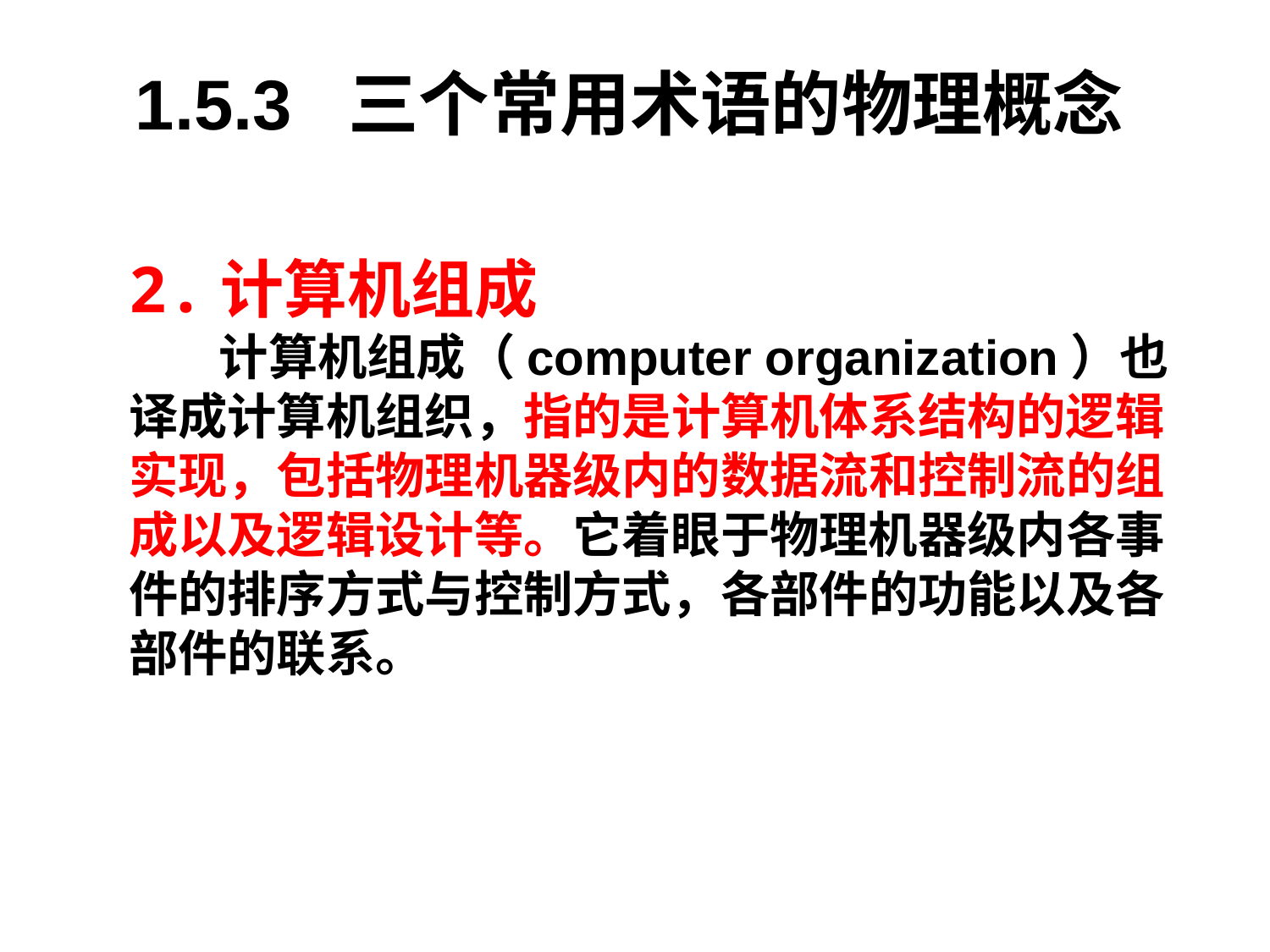

1.5.3  三个常用术语的物理概念

2.计算机组成
       计算机组成（computer organization）也
译成计算机组织，指的是计算机体系结构的逻辑
实现，包括物理机器级内的数据流和控制流的组
成以及逻辑设计等。它着眼于物理机器级内各事
件的排序方式与控制方式，各部件的功能以及各
部件的联系。